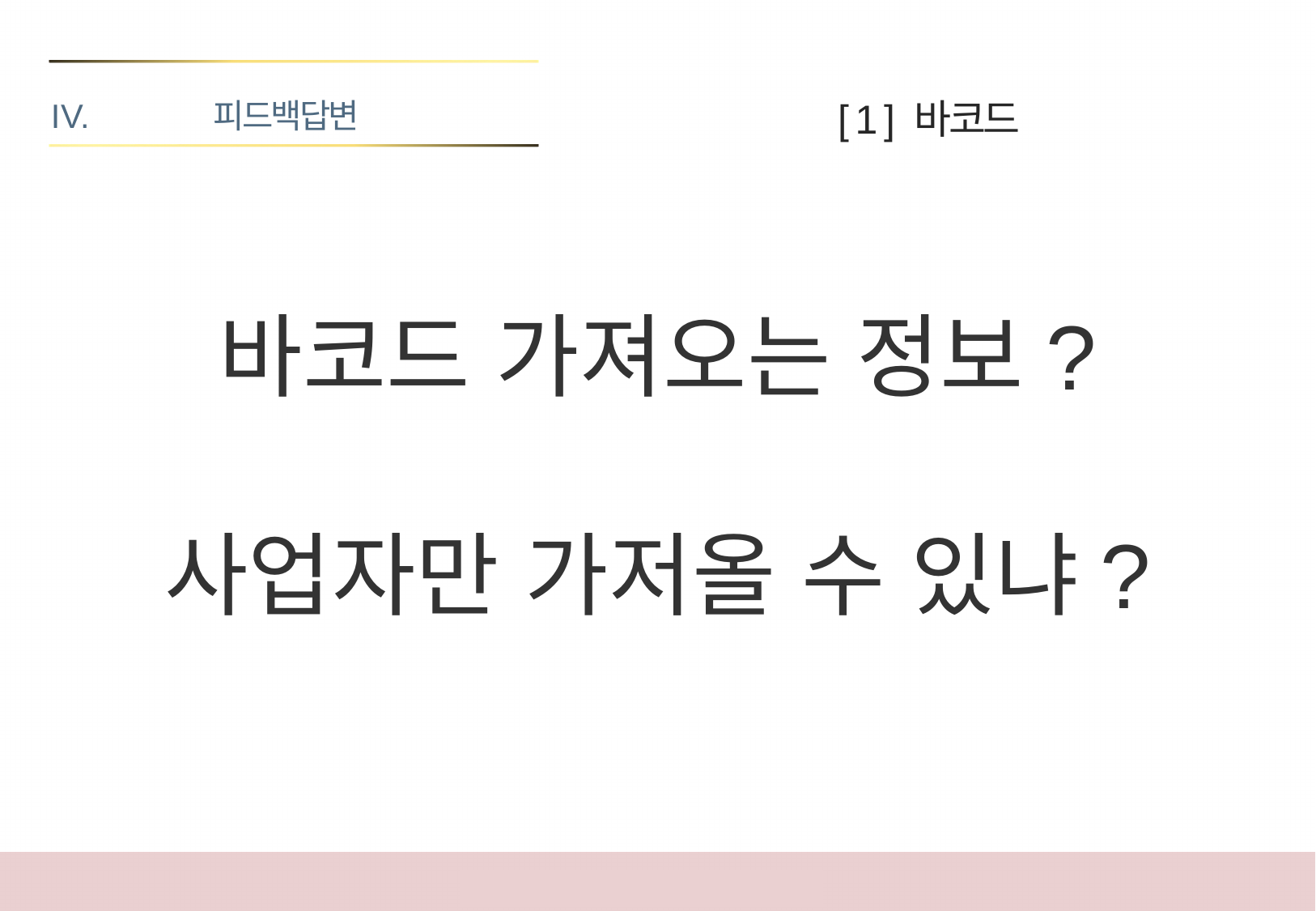

피드백답변
[ 1 ] 바코드
바코드 가져오는 정보?

사업자만 가저올 수 있냐?